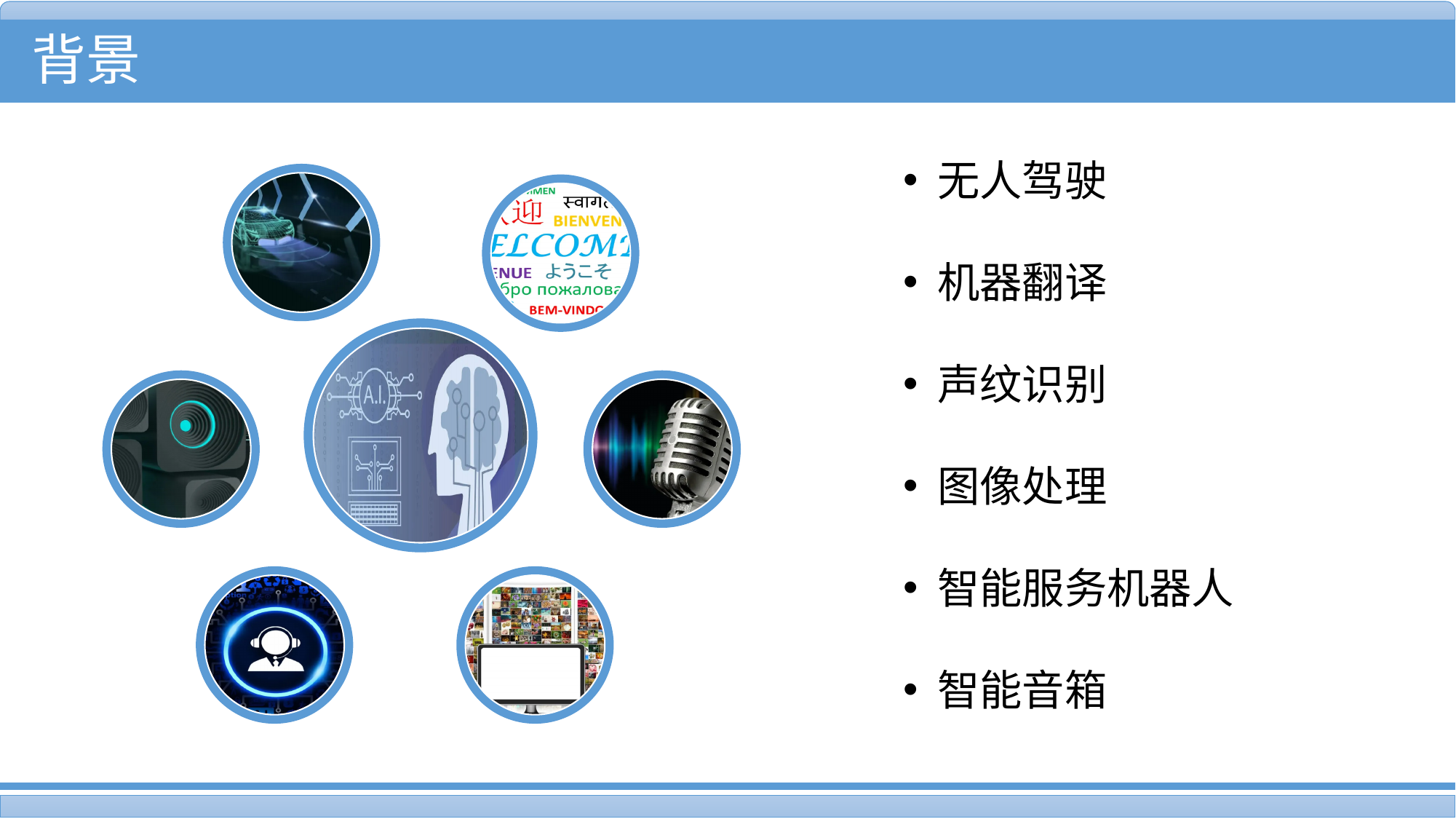

背景
无人驾驶

机器翻译

声纹识别

图像处理

智能服务机器人

智能音箱